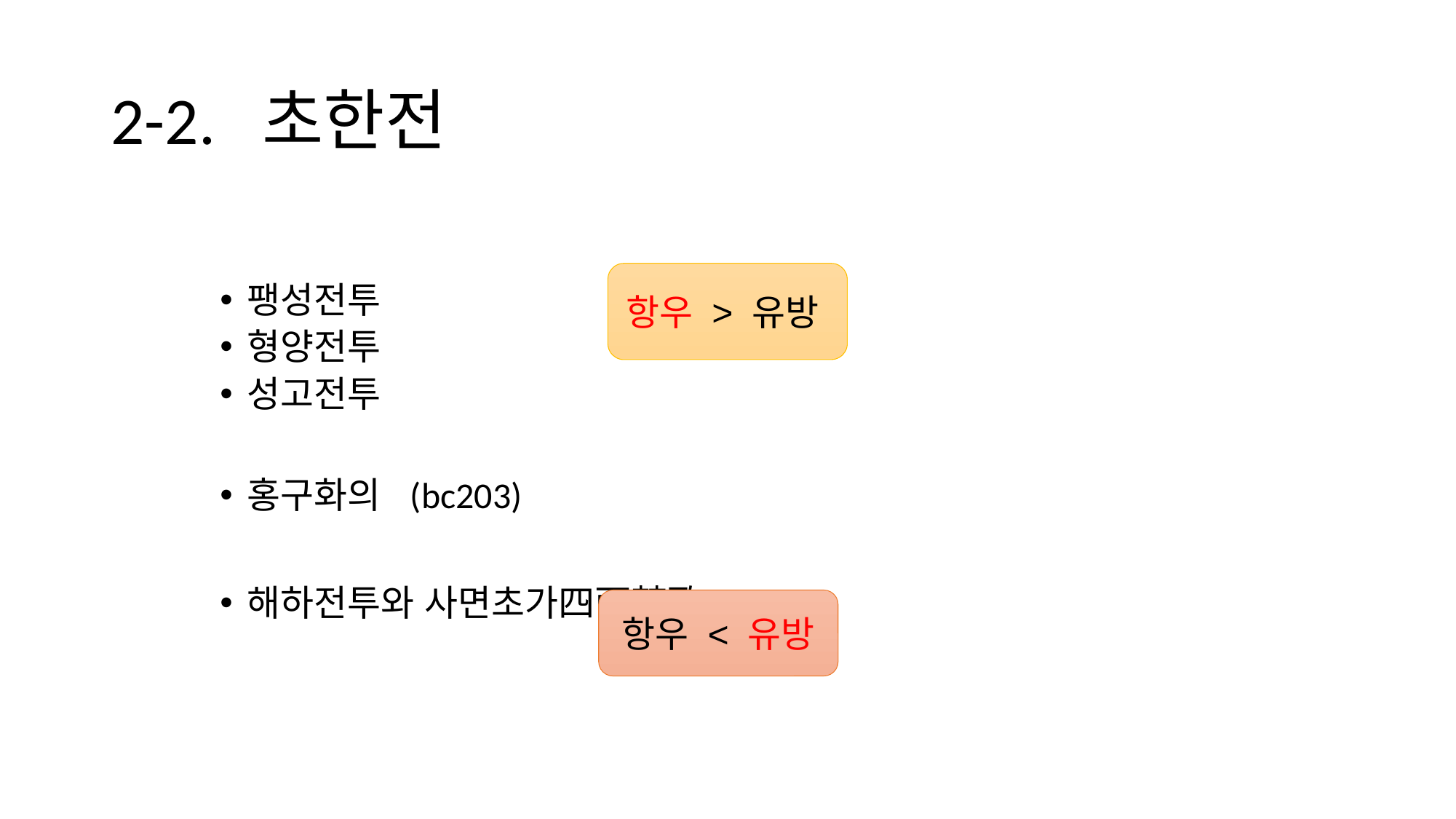

# 2-2.  초한전

팽성전투
형양전투
성고전투

홍구화의  (bc203)

해하전투와 사면초가四面楚歌
항우 > 유방
항우 < 유방